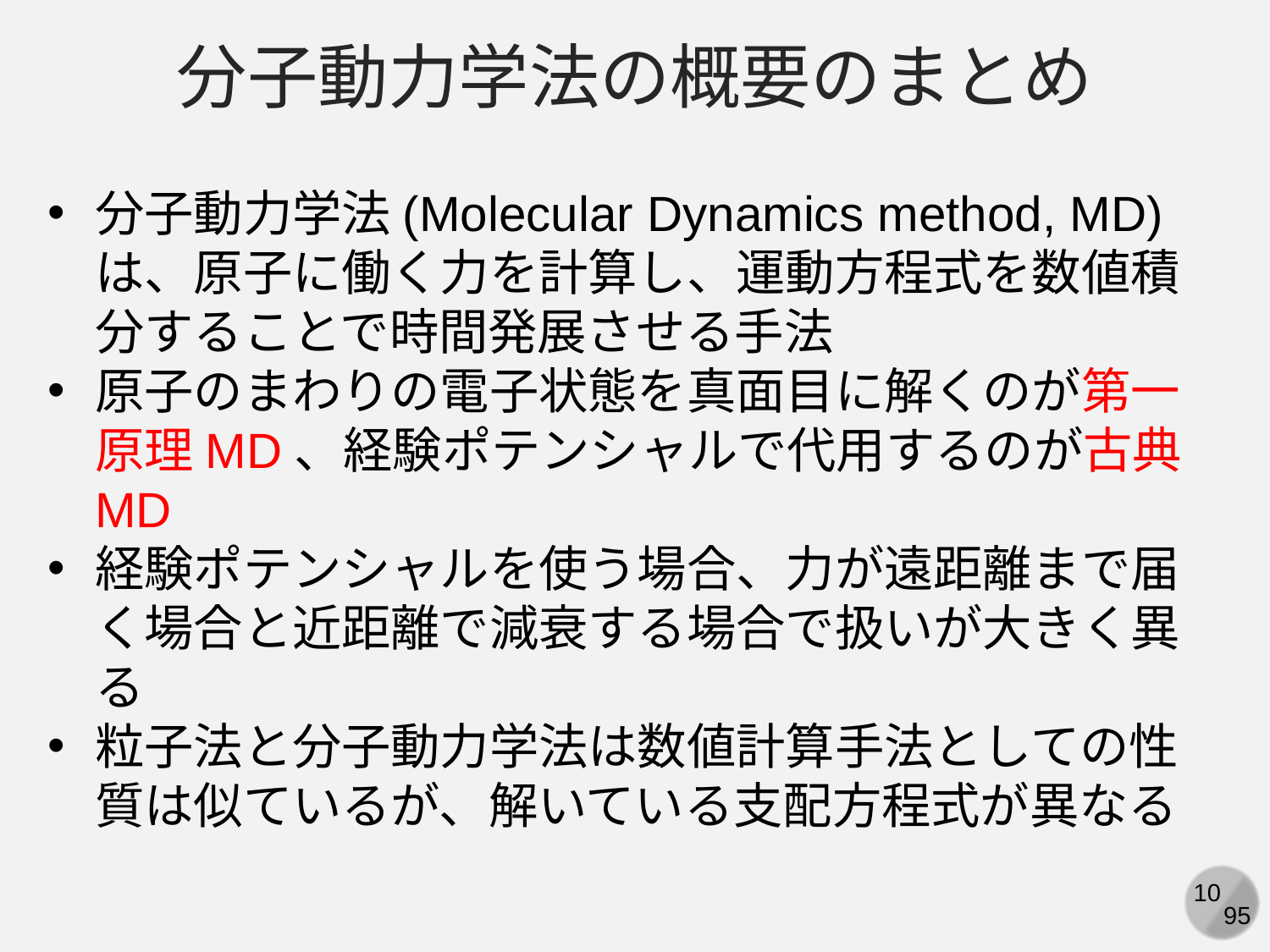

分子動力学法の概要のまとめ
分子動力学法(Molecular Dynamics method, MD)は、原子に働く力を計算し、運動方程式を数値積分することで時間発展させる手法
原子のまわりの電子状態を真面目に解くのが第一原理MD、経験ポテンシャルで代用するのが古典MD
経験ポテンシャルを使う場合、力が遠距離まで届く場合と近距離で減衰する場合で扱いが大きく異る
粒子法と分子動力学法は数値計算手法としての性質は似ているが、解いている支配方程式が異なる